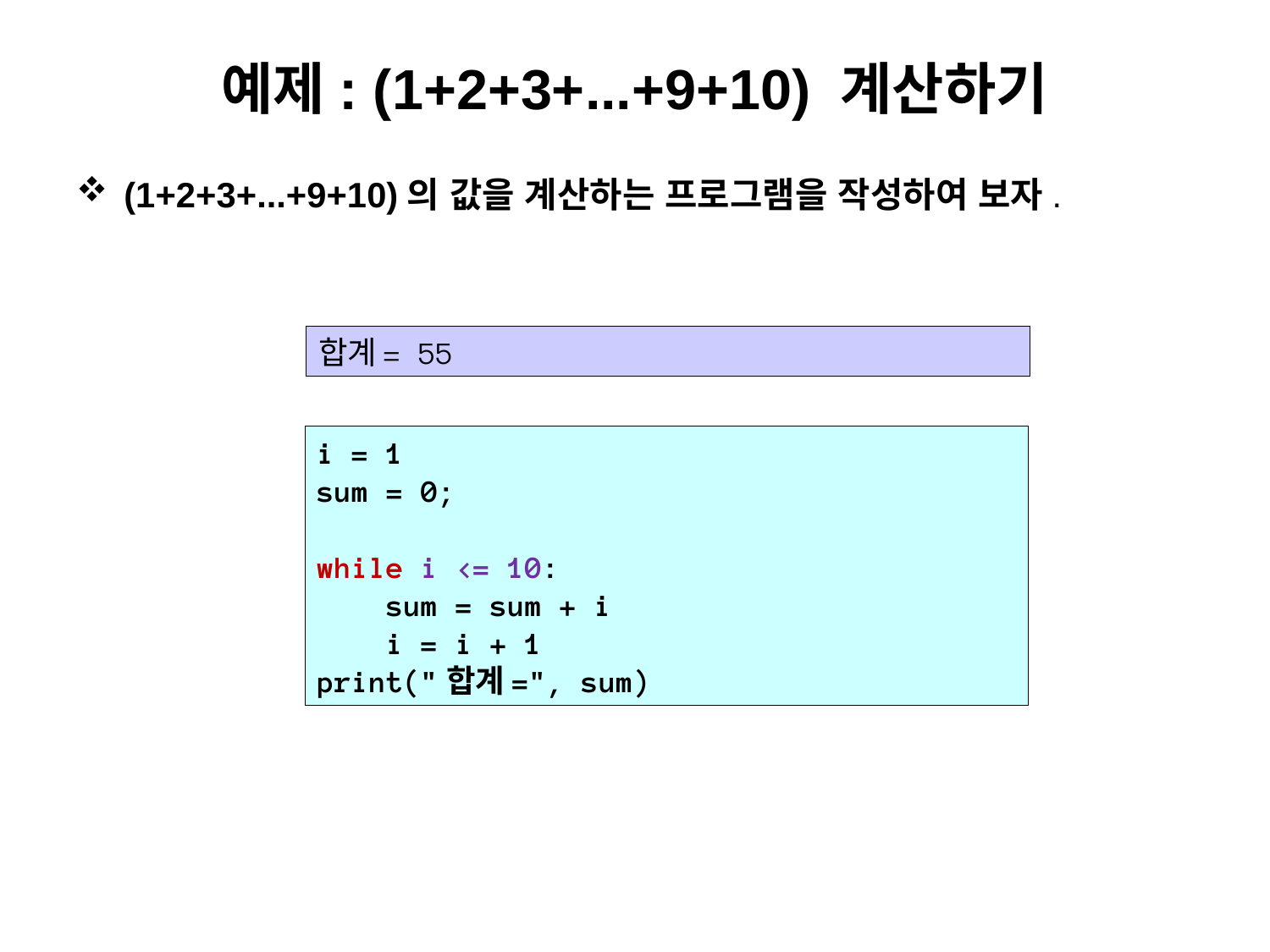

# 예제: (1+2+3+...+9+10) 계산하기
(1+2+3+...+9+10)의 값을 계산하는 프로그램을 작성하여 보자.

합계= 55
i = 1
sum = 0;

while i <= 10:
    sum = sum + i
    i = i + 1
print("합계=", sum)